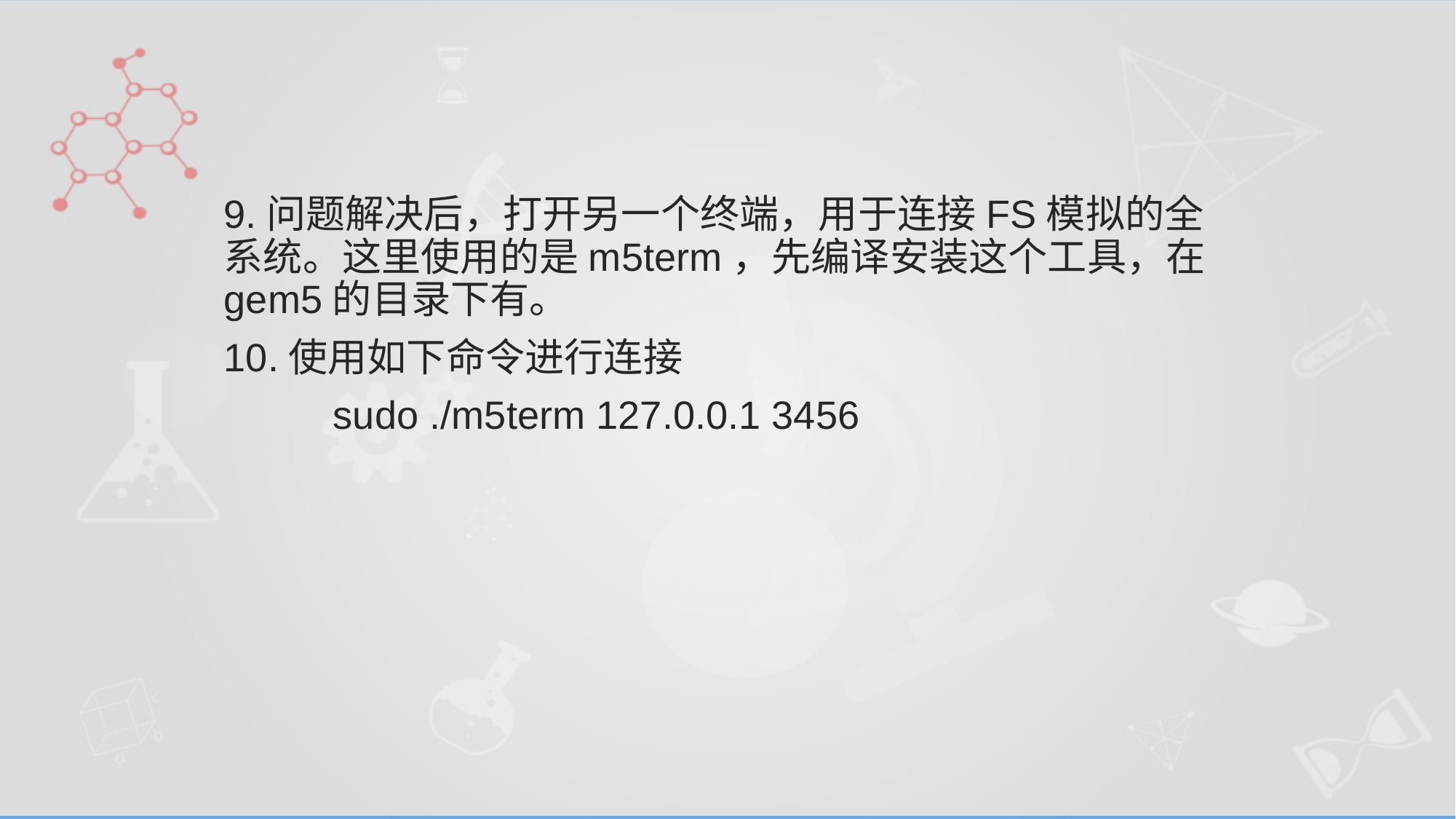

#
9.问题解决后，打开另一个终端，用于连接FS模拟的全系统。这里使用的是m5term，先编译安装这个工具，在gem5的目录下有。
10.使用如下命令进行连接
	sudo ./m5term 127.0.0.1 3456